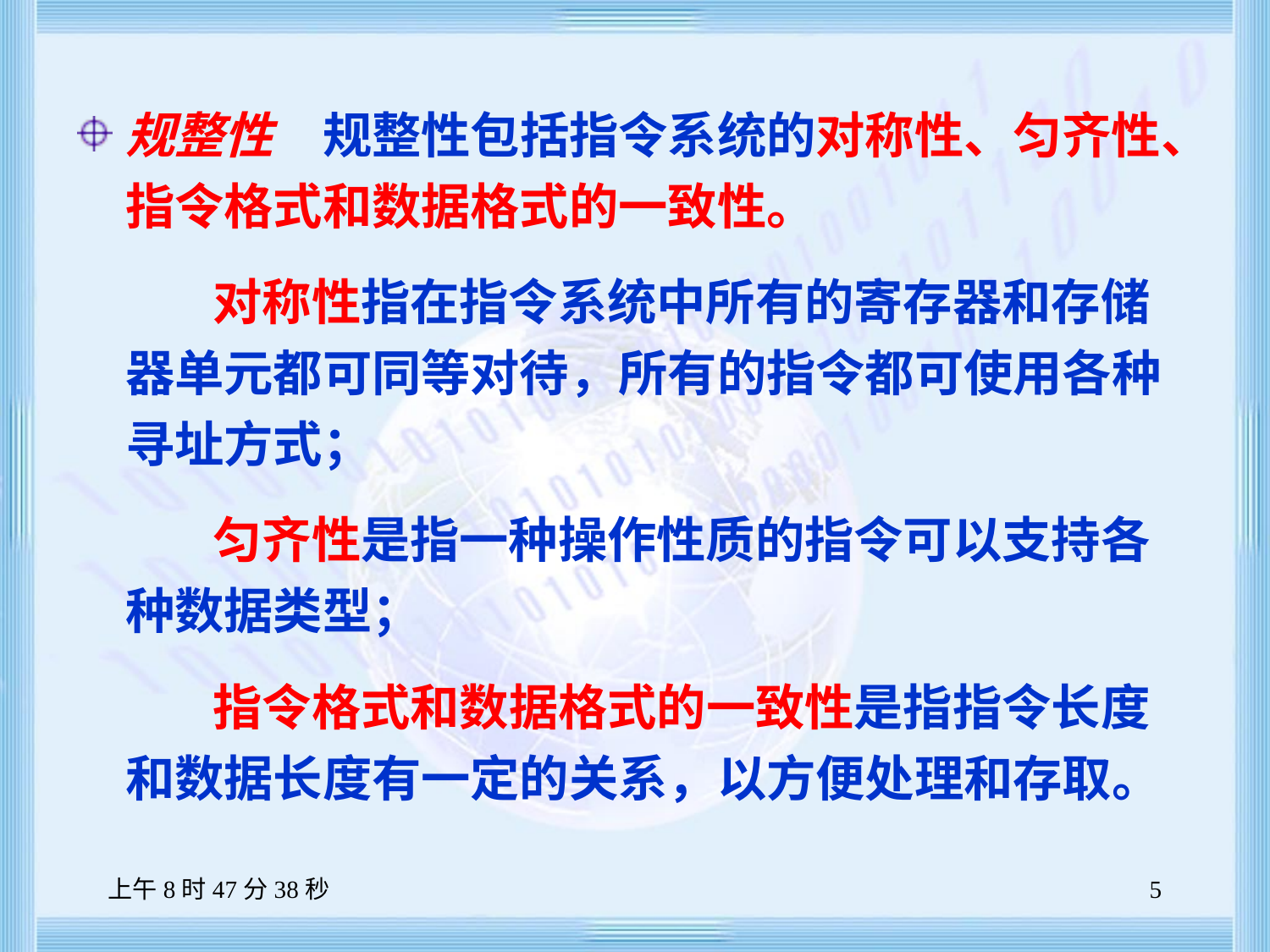

规整性　规整性包括指令系统的对称性、匀齐性、指令格式和数据格式的一致性。
           对称性指在指令系统中所有的寄存器和存储器单元都可同等对待，所有的指令都可使用各种寻址方式；
           匀齐性是指一种操作性质的指令可以支持各种数据类型；
           指令格式和数据格式的一致性是指指令长度和数据长度有一定的关系，以方便处理和存取。
上午8时47分38秒
5